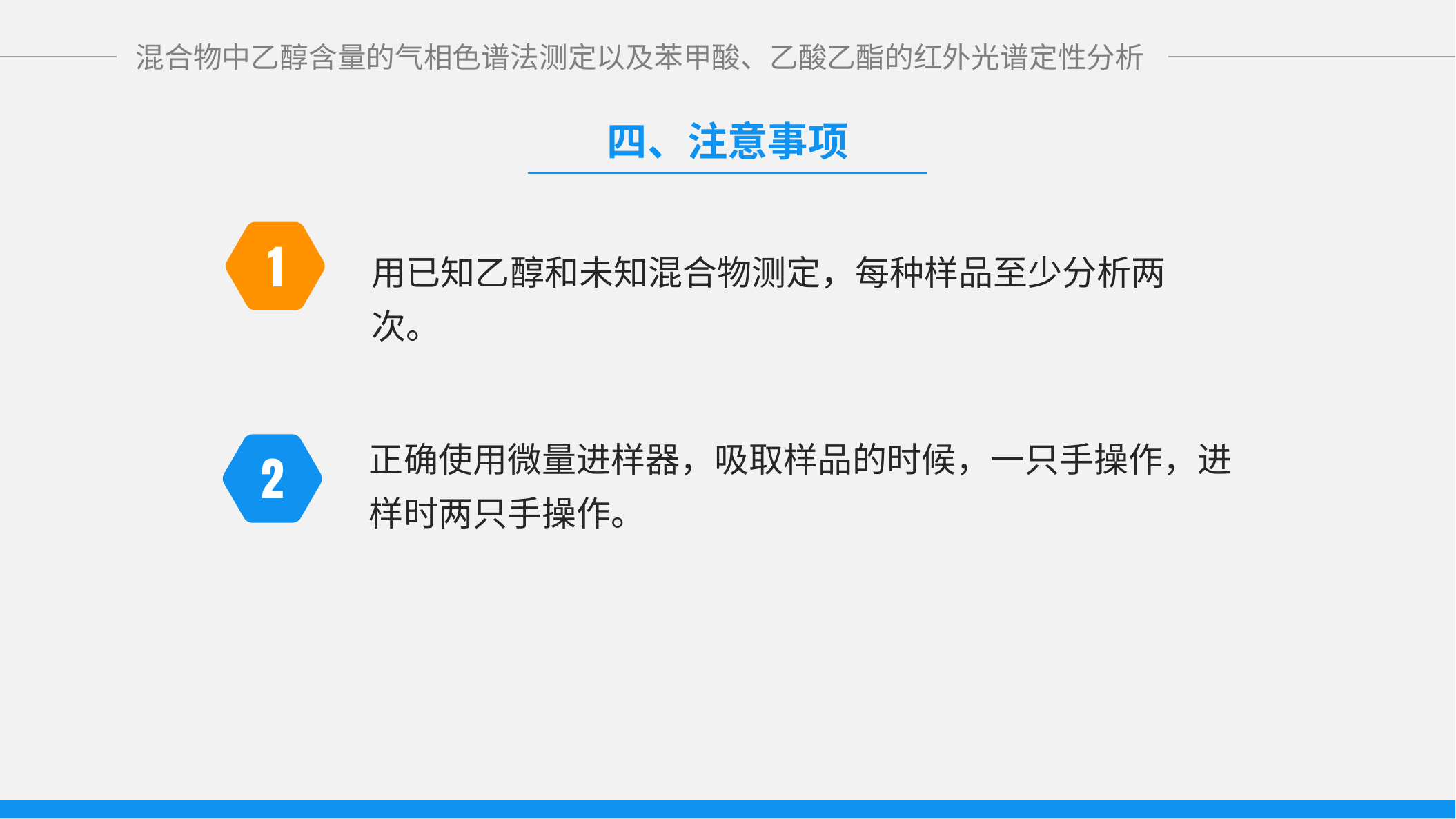

四、注意事项

1
用已知乙醇和未知混合物测定，每种样品至少分析两次。
正确使用微量进样器，吸取样品的时候，一只手操作，进样时两只手操作。

2